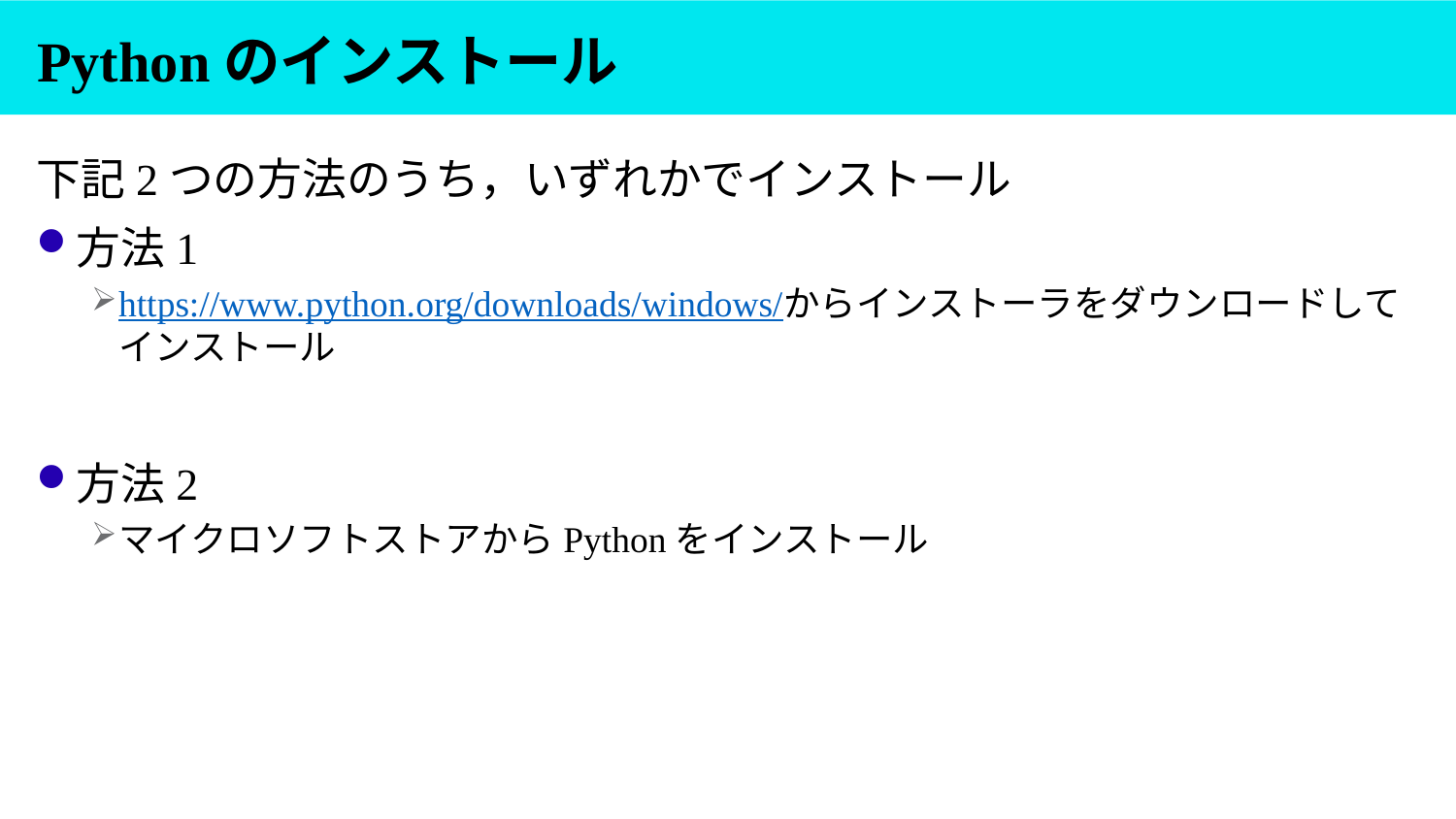

# Pythonのインストール
下記2つの方法のうち，いずれかでインストール
方法1
https://www.python.org/downloads/windows/からインストーラをダウンロードしてインストール

方法2
マイクロソフトストアからPythonをインストール